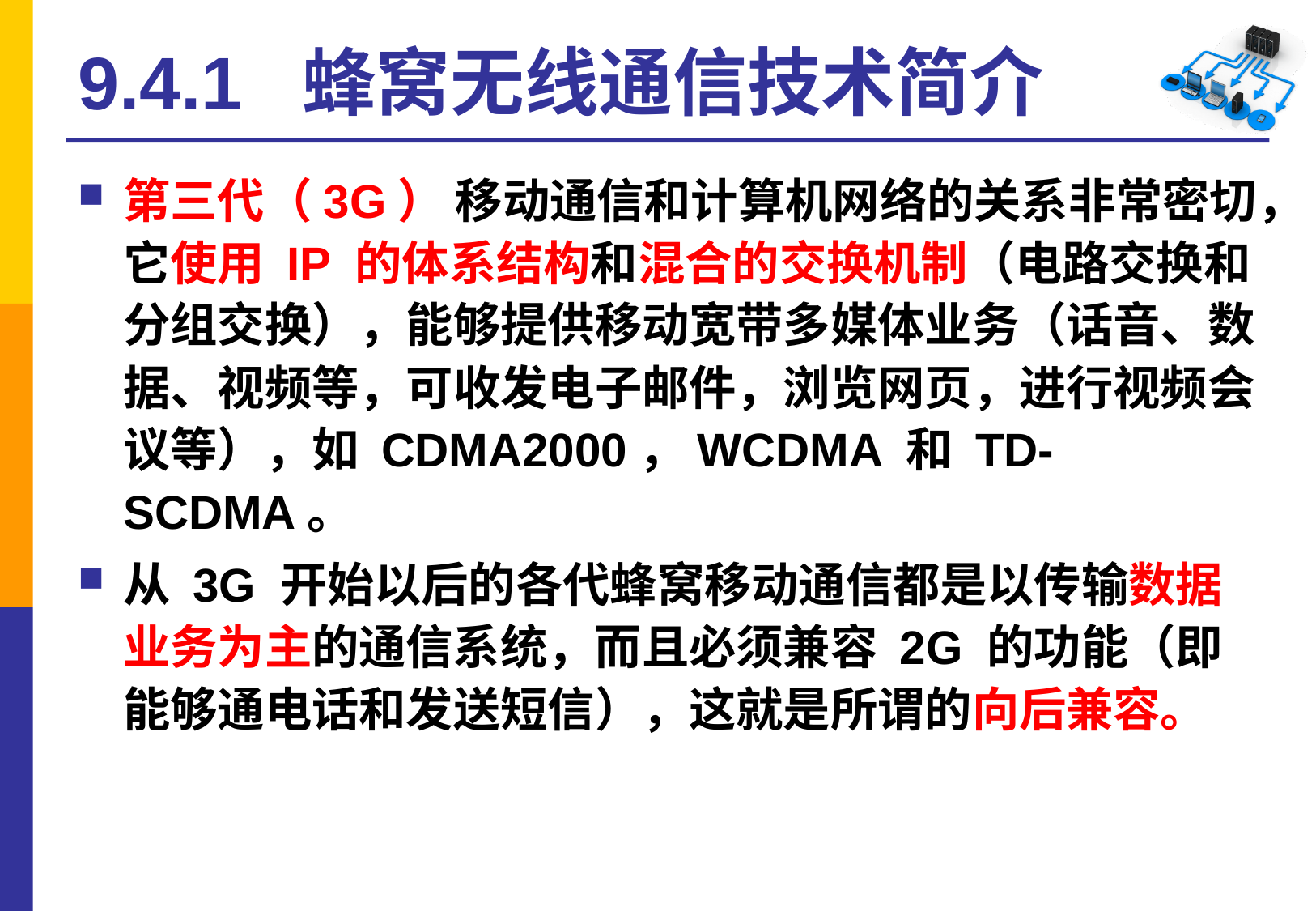

# 9.4.1  蜂窝无线通信技术简介
第三代（3G） 移动通信和计算机网络的关系非常密切，它使用 IP 的体系结构和混合的交换机制（电路交换和分组交换），能够提供移动宽带多媒体业务（话音、数据、视频等，可收发电子邮件，浏览网页，进行视频会议等），如 CDMA2000，WCDMA 和 TD-SCDMA。
从 3G 开始以后的各代蜂窝移动通信都是以传输数据业务为主的通信系统，而且必须兼容 2G 的功能（即能够通电话和发送短信），这就是所谓的向后兼容。